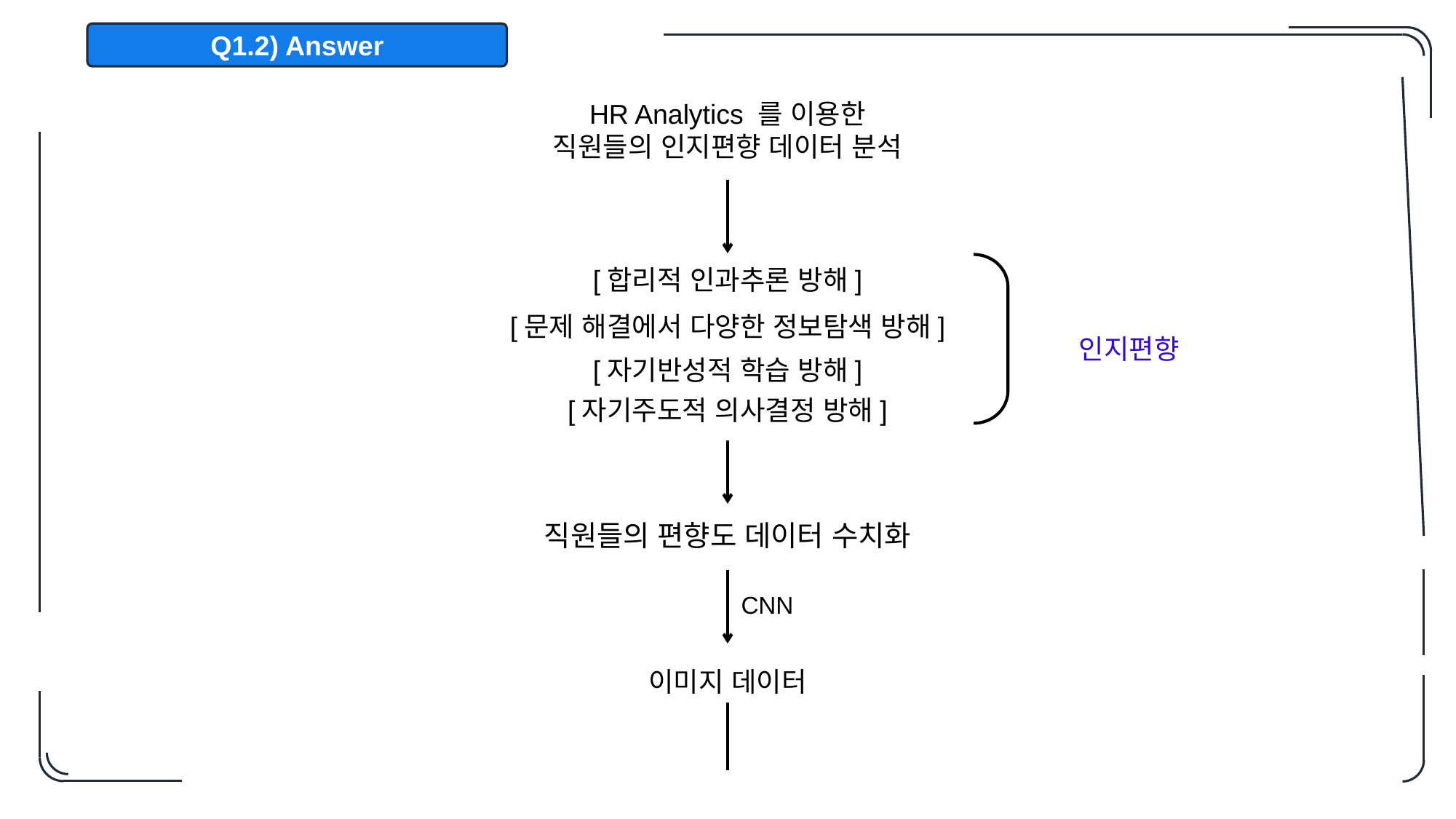

Q1.2) Answer

HR Analytics 를 이용한
직원들의 인지편향 데이터 분석

[합리적 인과추론 방해]
[문제 해결에서 다양한 정보탐색 방해]
인지편향
[자기반성적 학습 방해]
[자기주도적 의사결정 방해]
직원들의 편향도 데이터 수치화

CNN
이미지 데이터